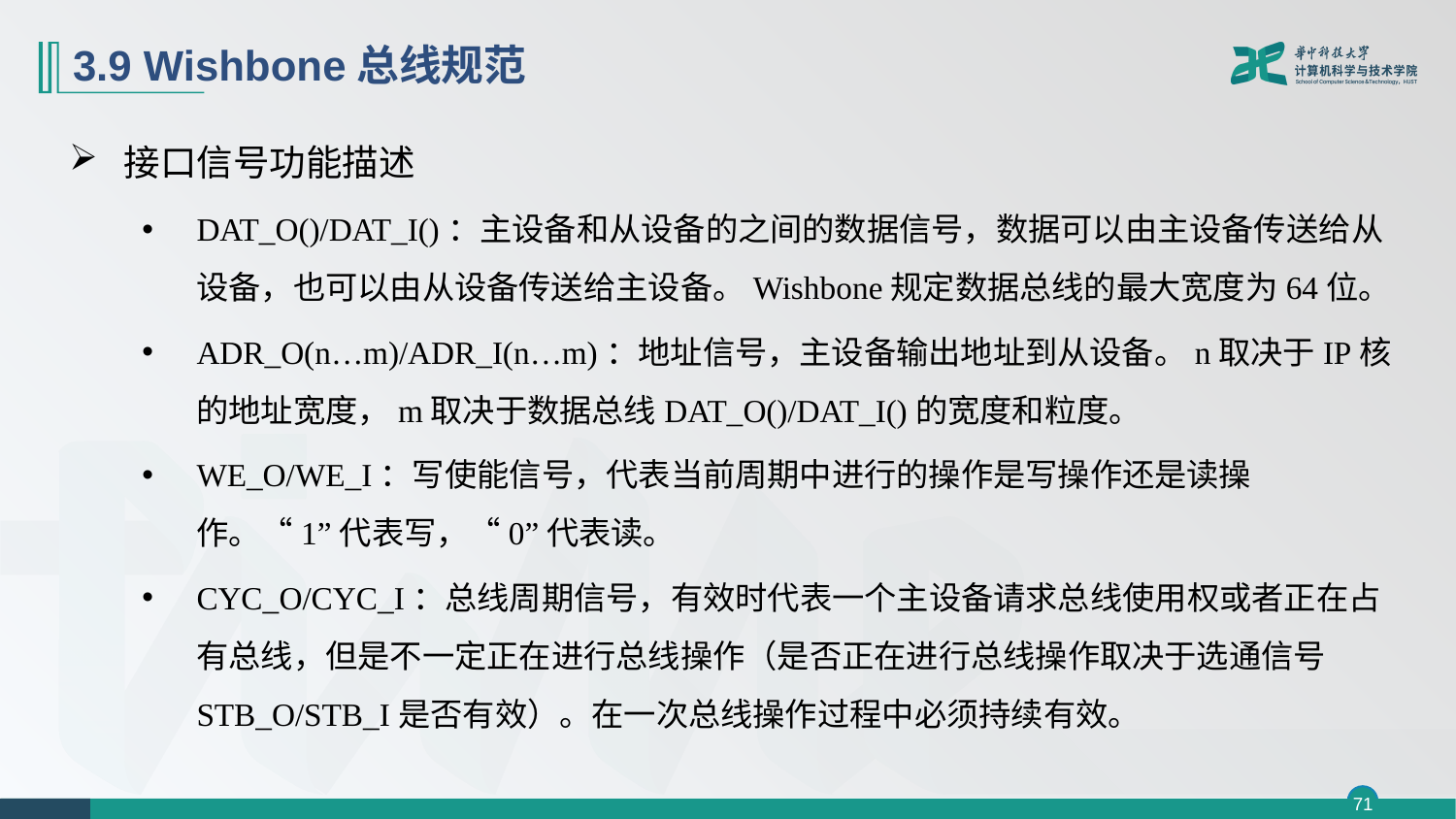

# 3.9 Wishbone总线规范
接口信号功能描述
DAT_O()/DAT_I()：主设备和从设备的之间的数据信号，数据可以由主设备传送给从设备，也可以由从设备传送给主设备。Wishbone规定数据总线的最大宽度为64位。
ADR_O(n…m)/ADR_I(n…m)：地址信号，主设备输出地址到从设备。n取决于IP核的地址宽度，m取决于数据总线DAT_O()/DAT_I()的宽度和粒度。
WE_O/WE_I：写使能信号，代表当前周期中进行的操作是写操作还是读操作。“1”代表写，“0”代表读。
CYC_O/CYC_I：总线周期信号，有效时代表一个主设备请求总线使用权或者正在占有总线，但是不一定正在进行总线操作（是否正在进行总线操作取决于选通信号STB_O/STB_I是否有效）。在一次总线操作过程中必须持续有效。